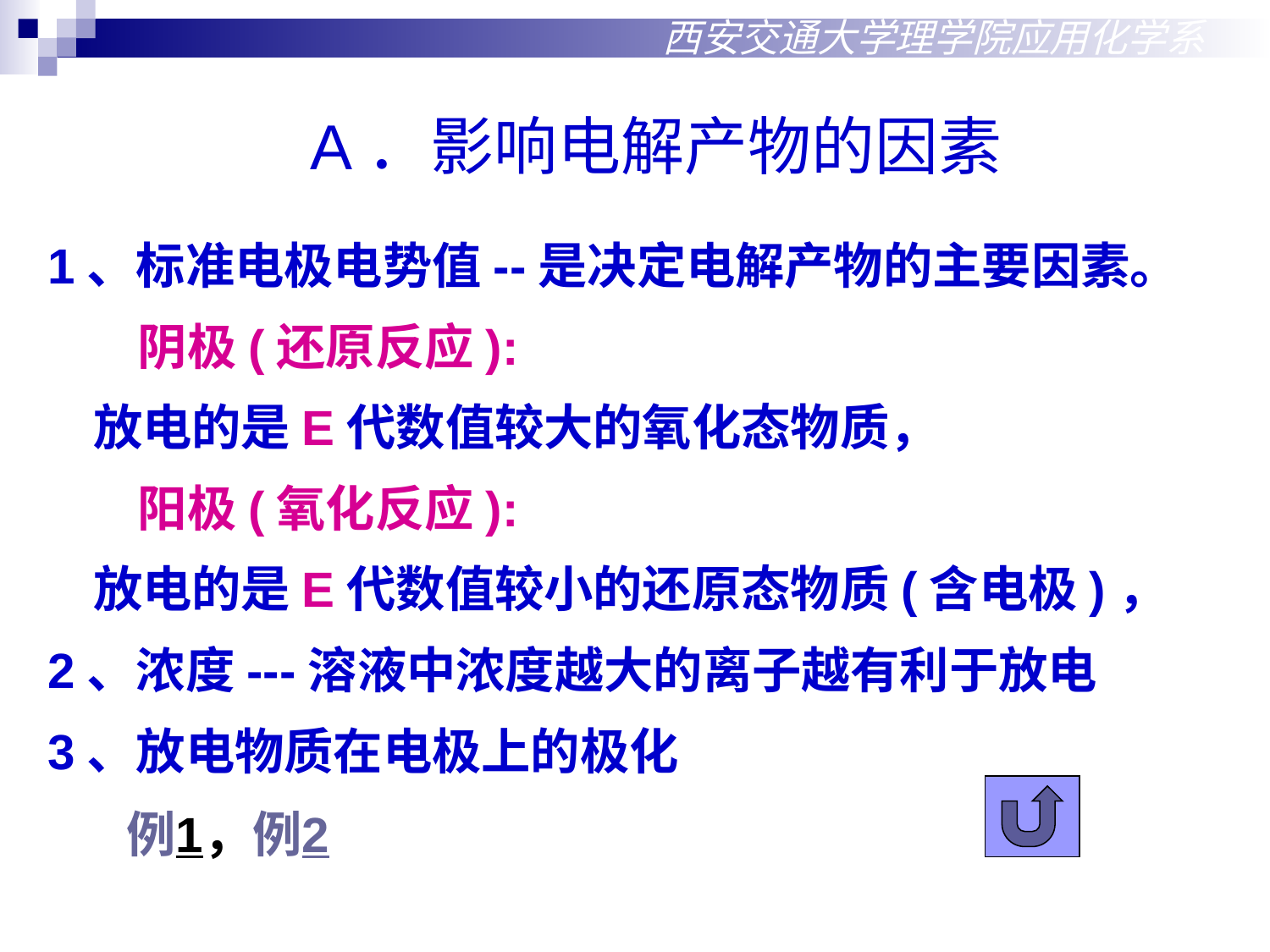

西安交通大学理学院应用化学系
A．影响电解产物的因素
1、标准电极电势值--是决定电解产物的主要因素。
       阴极(还原反应):
   放电的是E代数值较大的氧化态物质，
       阳极(氧化反应):
   放电的是E代数值较小的还原态物质(含电极)，
2、浓度---溶液中浓度越大的离子越有利于放电
3、放电物质在电极上的极化
      例1，例2